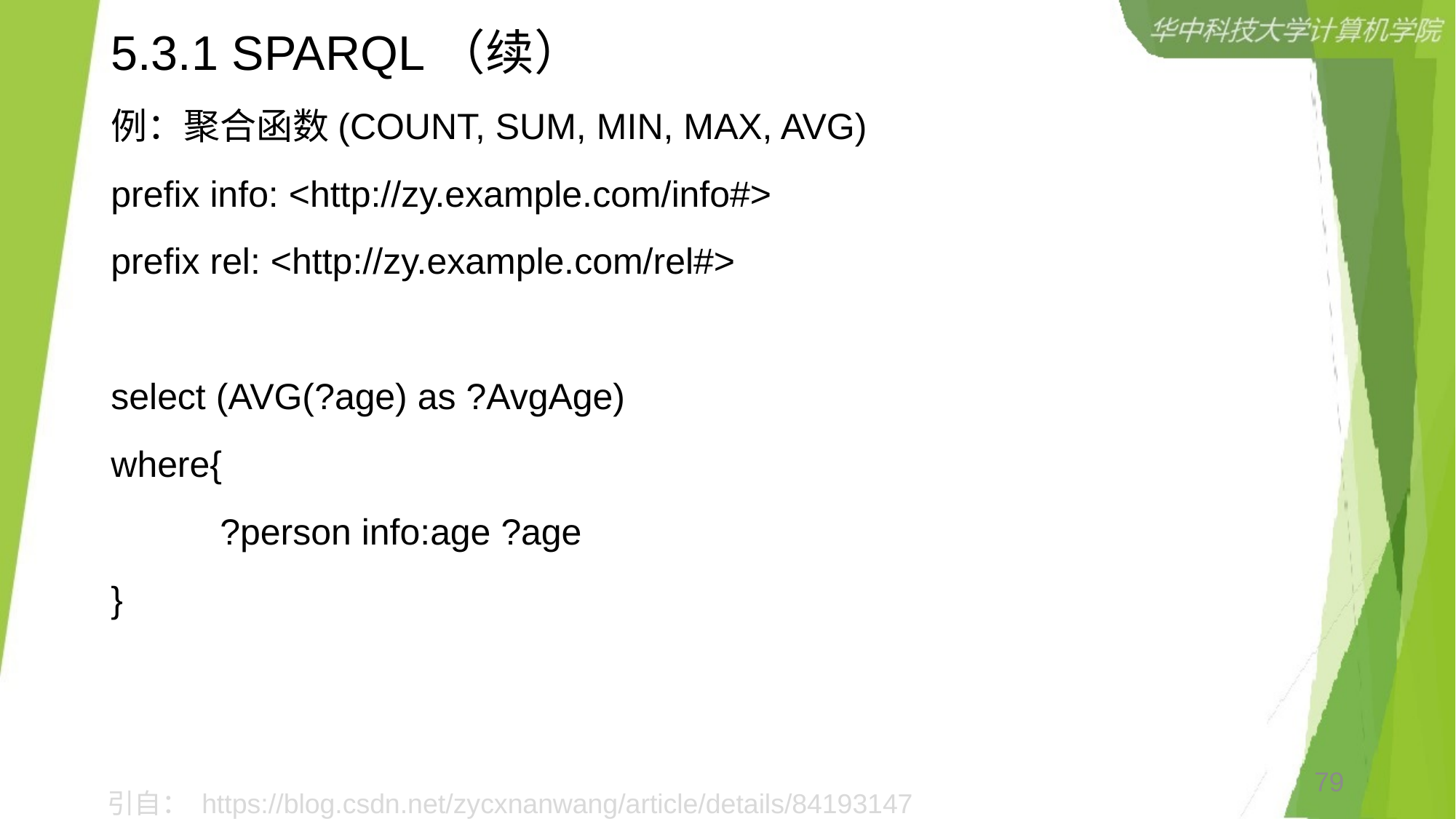

# 5.3.1 SPARQL（续）
例：聚合函数(COUNT, SUM, MIN, MAX, AVG)
prefix info: <http://zy.example.com/info#>
prefix rel: <http://zy.example.com/rel#>

select (AVG(?age) as ?AvgAge)
where{
	?person info:age ?age
}
79
引自： https://blog.csdn.net/zycxnanwang/article/details/84193147